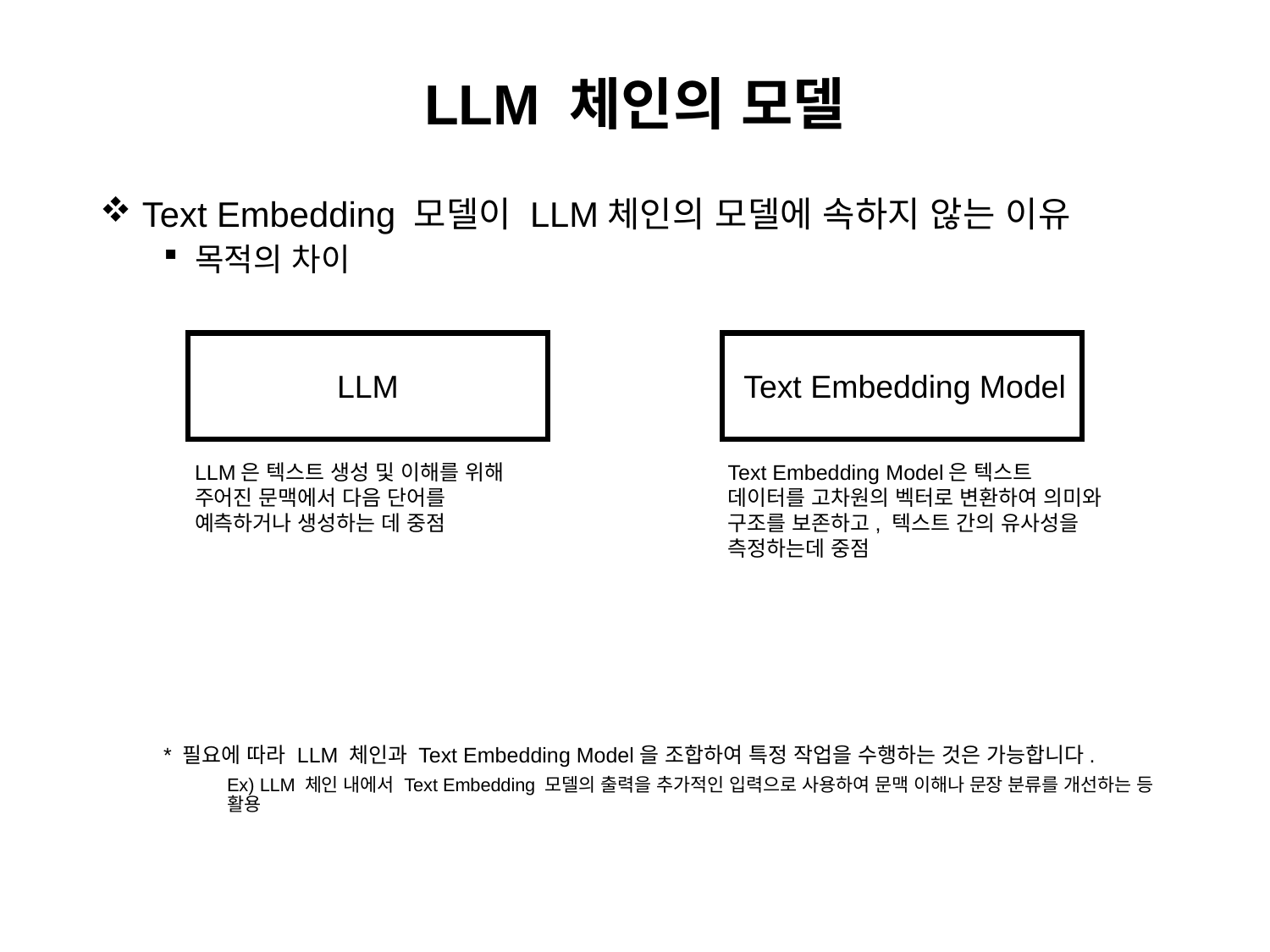

# LLM 체인의 모델
 Text Embedding 모델이 LLM체인의 모델에 속하지 않는 이유
목적의 차이

* 필요에 따라 LLM 체인과 Text Embedding Model을 조합하여 특정 작업을 수행하는 것은 가능합니다.
Ex) LLM 체인 내에서 Text Embedding 모델의 출력을 추가적인 입력으로 사용하여 문맥 이해나 문장 분류를 개선하는 등 활용

LLM
Text Embedding Model
LLM은 텍스트 생성 및 이해를 위해 주어진 문맥에서 다음 단어를 예측하거나 생성하는 데 중점
Text Embedding Model은 텍스트 데이터를 고차원의 벡터로 변환하여 의미와 구조를 보존하고, 텍스트 간의 유사성을 측정하는데 중점